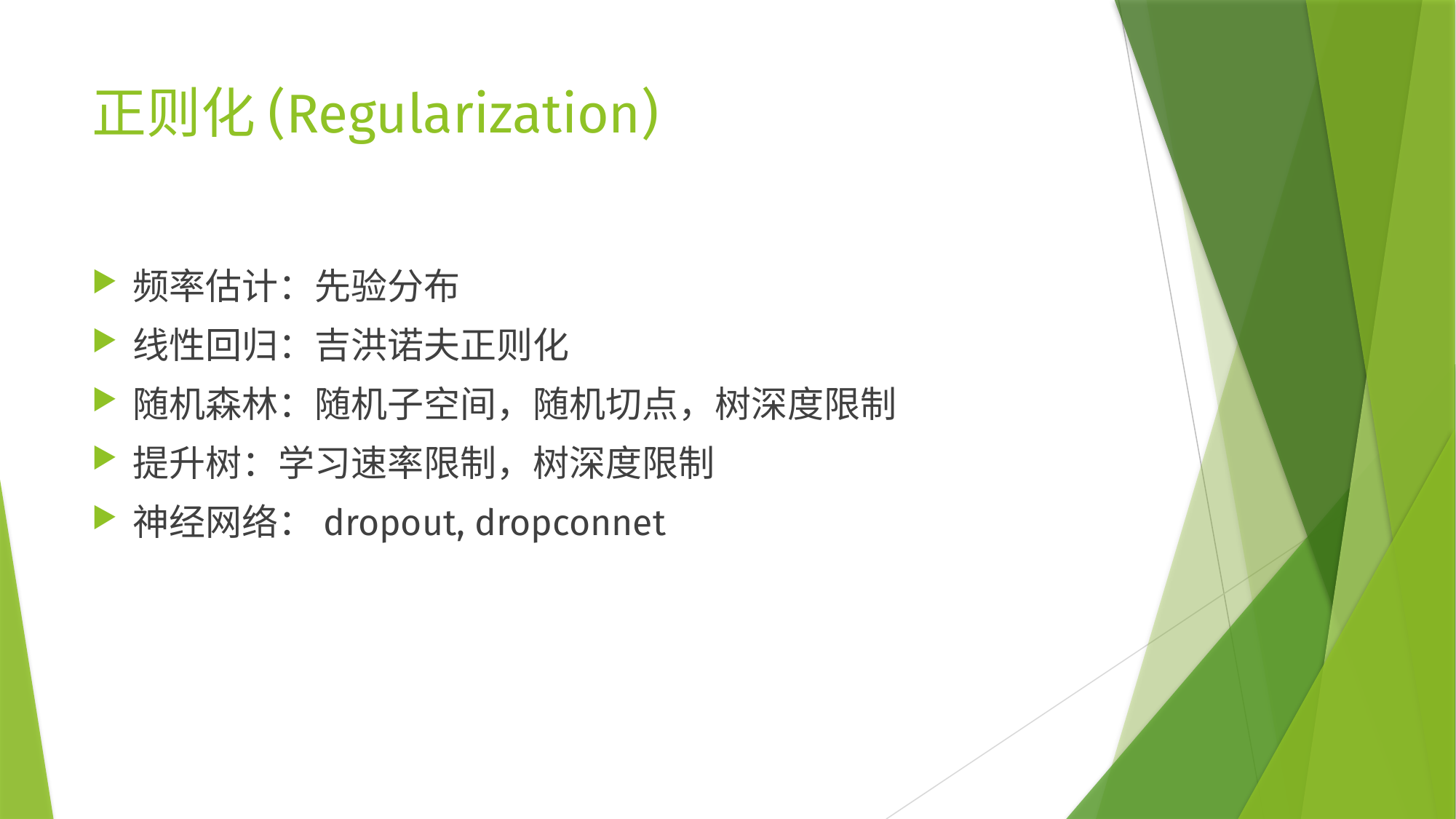

# 正则化(Regularization)
频率估计：先验分布
线性回归：吉洪诺夫正则化
随机森林：随机子空间，随机切点，树深度限制
提升树：学习速率限制，树深度限制
神经网络：dropout, dropconnet